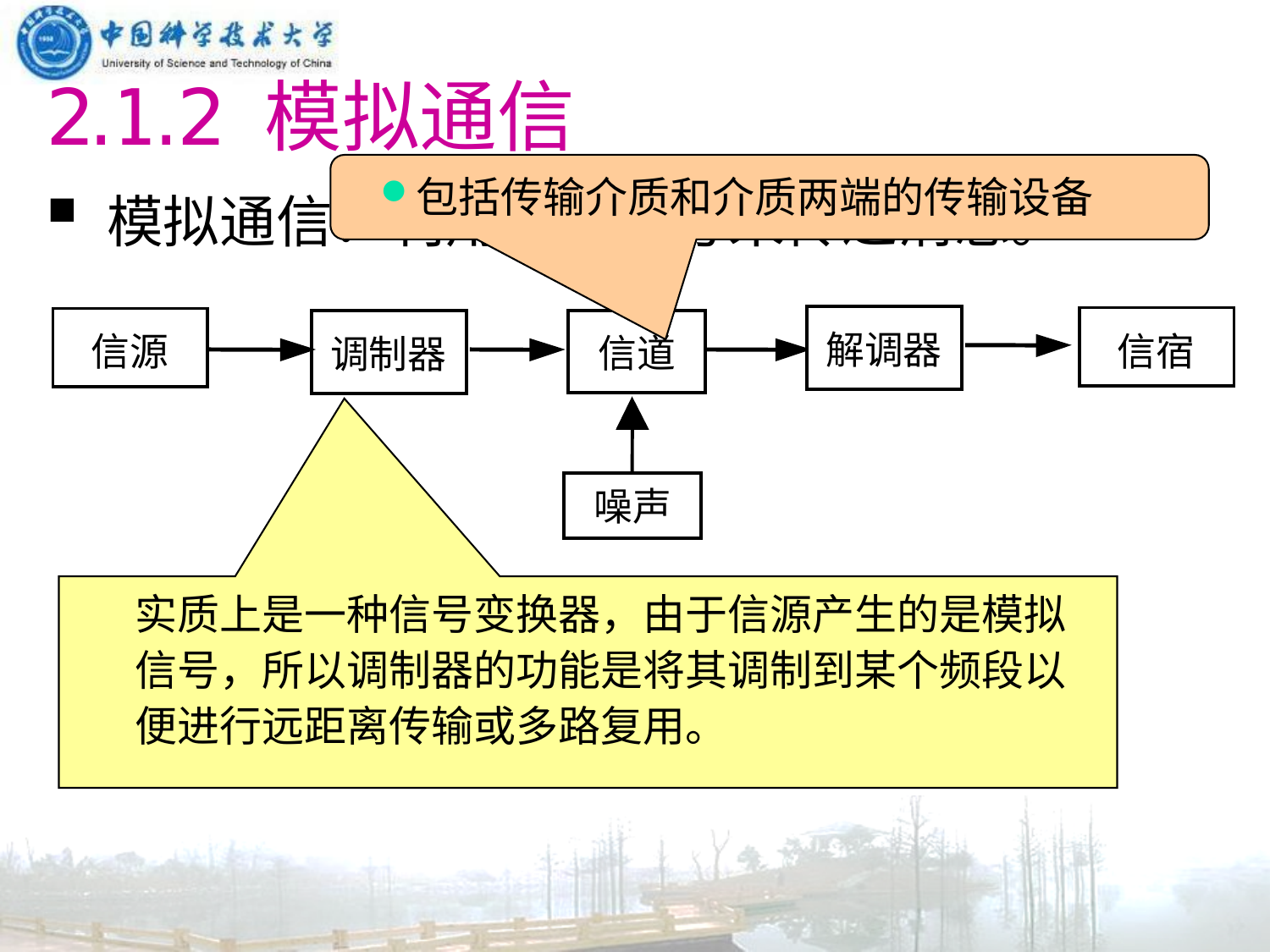

# 2.1.2 模拟通信
包括传输介质和介质两端的传输设备
 模拟通信：利用模拟信号来传递消息。

解调器
信源
信宿
信道
调制器

噪声
实质上是一种信号变换器，由于信源产生的是模拟信号，所以调制器的功能是将其调制到某个频段以便进行远距离传输或多路复用。